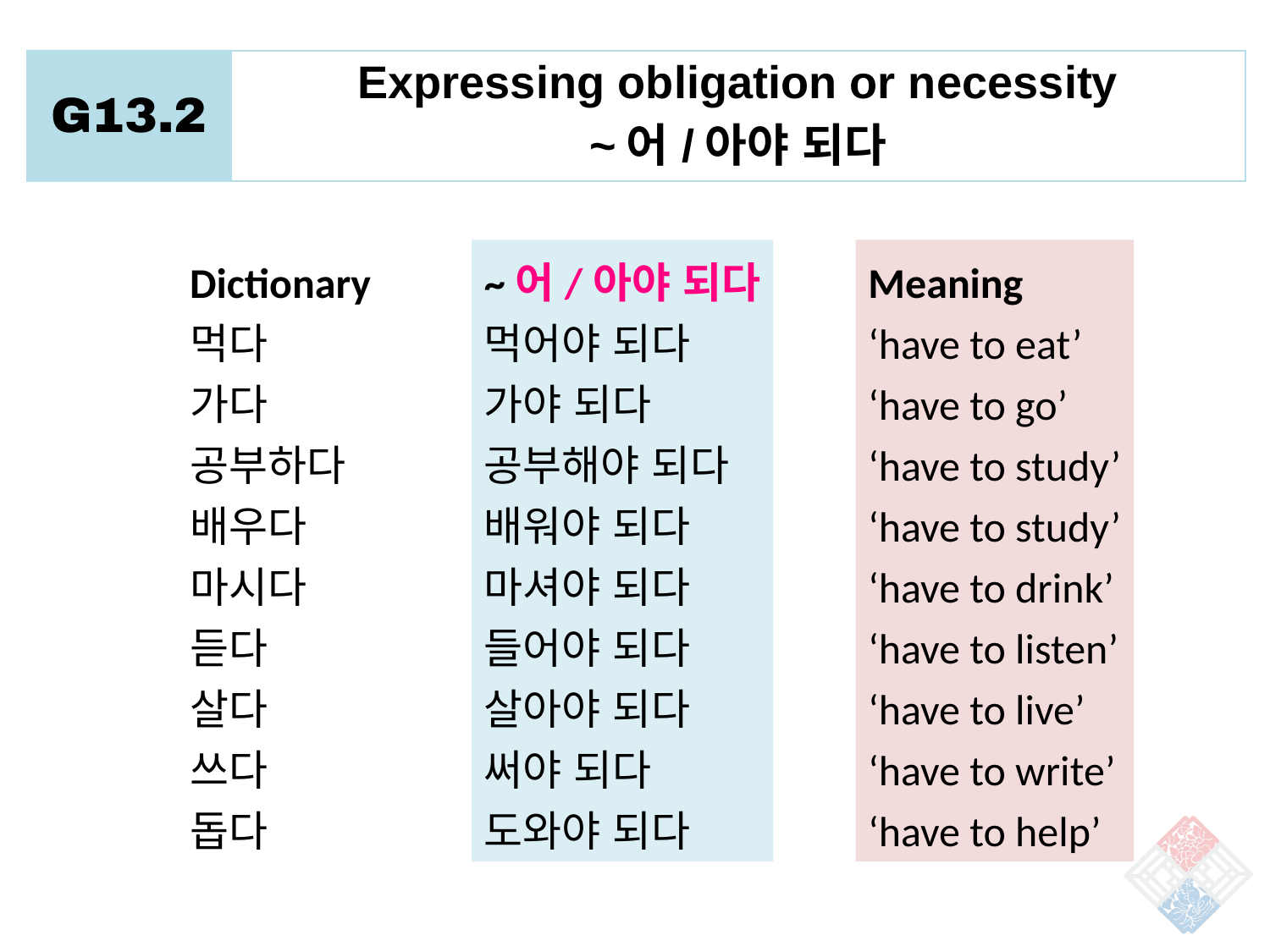

| G13.2 | Expressing obligation or necessity ~어/아야 되다 |
| --- | --- |
Dictionary
먹다
가다
공부하다
배우다
마시다
듣다
살다
쓰다
돕다
~어/아야 되다
먹어야 되다
가야 되다
공부해야 되다
배워야 되다
마셔야 되다
들어야 되다
살아야 되다
써야 되다
도와야 되다
Meaning
‘have to eat’
‘have to go’
‘have to study’
‘have to study’
‘have to drink’
‘have to listen’
‘have to live’
‘have to write’
‘have to help’